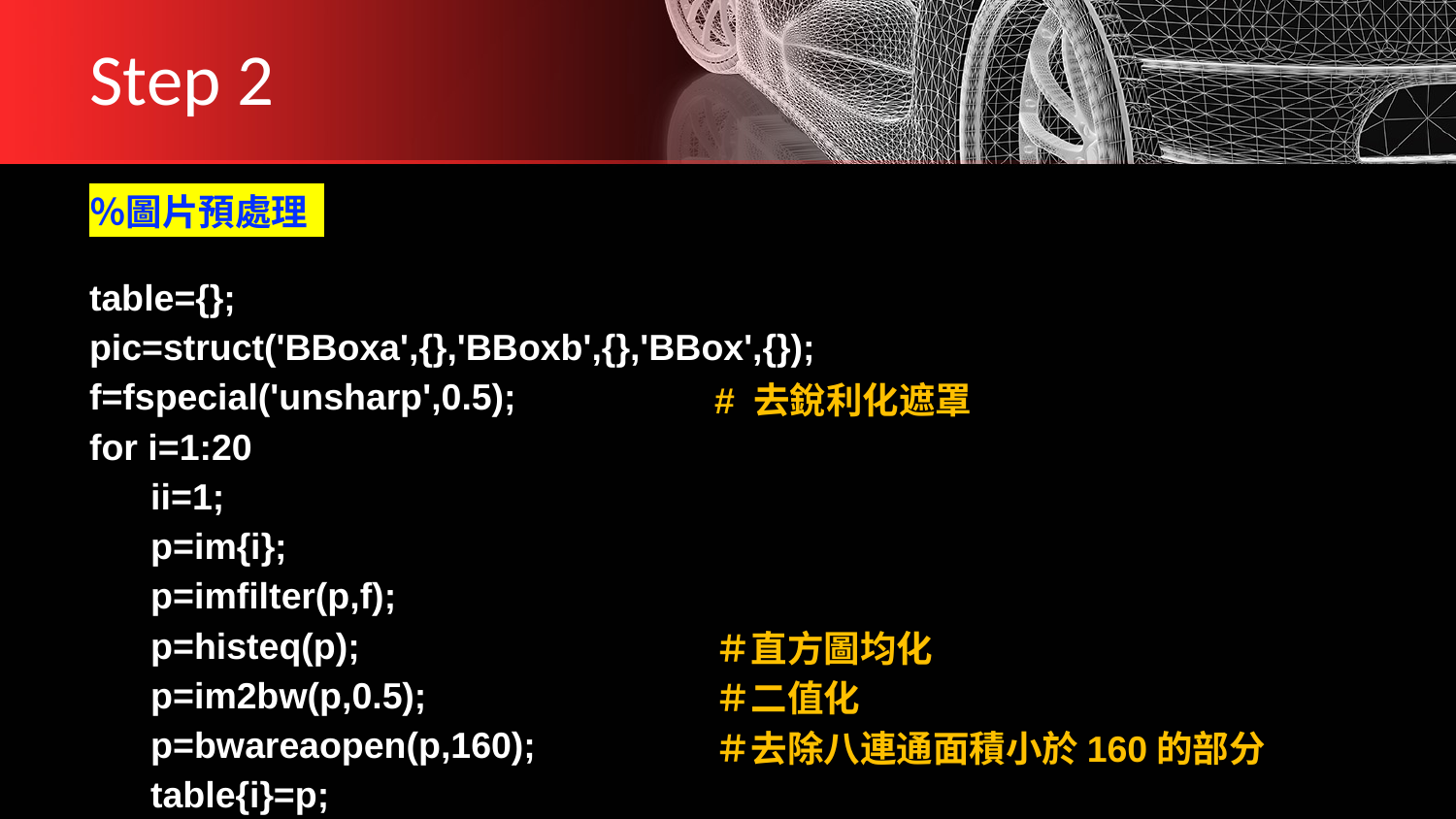

# Step 2
％圖片預處理

table={};
pic=struct('BBoxa',{},'BBoxb',{},'BBox',{});
f=fspecial('unsharp',0.5);
for i=1:20
      ii=1;
      p=im{i};
      p=imfilter(p,f);
      p=histeq(p);
      p=im2bw(p,0.5);
      p=bwareaopen(p,160);
      table{i}=p;

# 去銳利化遮罩

＃直方圖均化
＃二值化
＃去除八連通面積小於160的部分